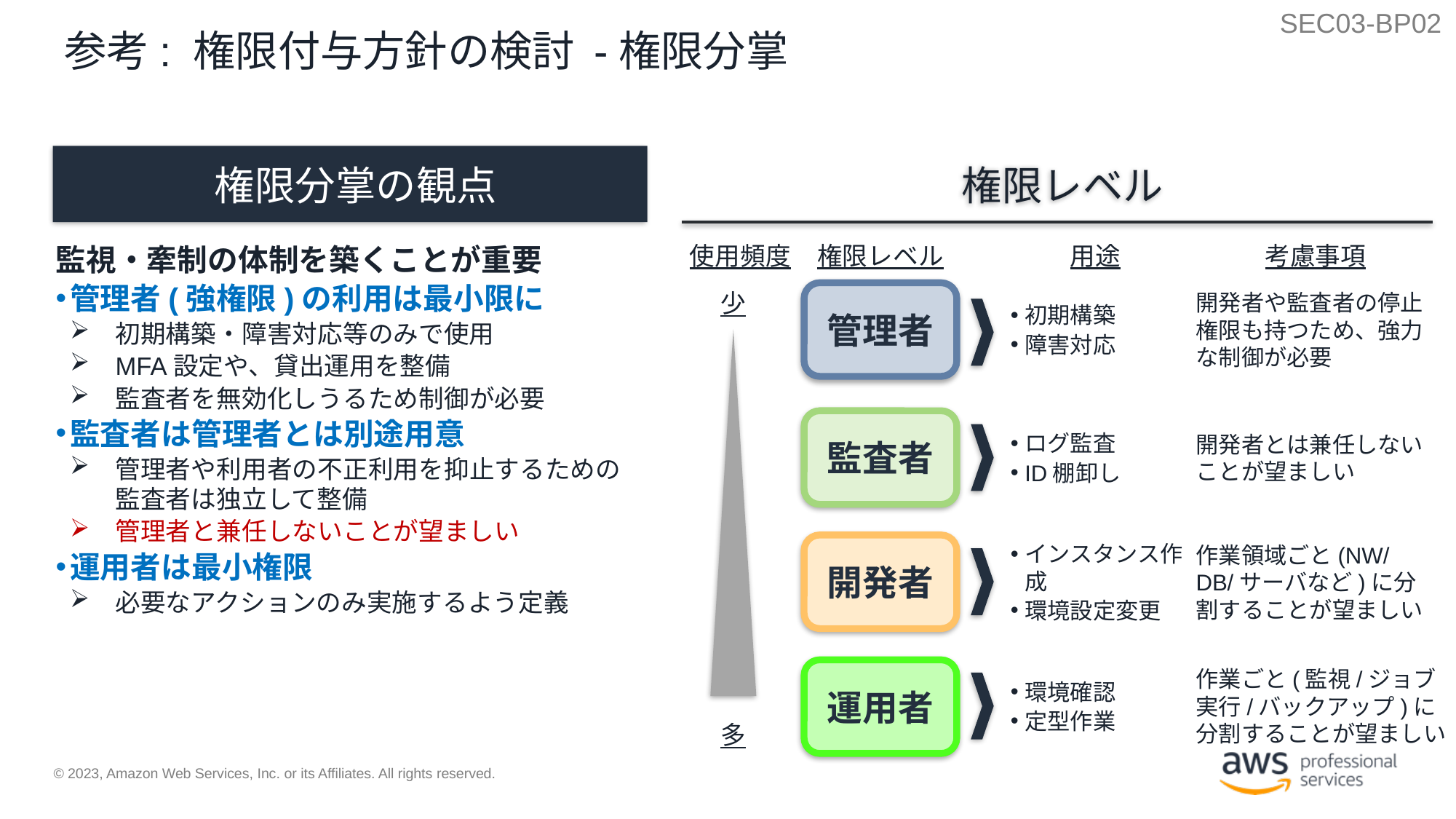

SEC03-BP02
# 参考: 権限付与方針の検討 -権限分掌
権限分掌の観点
権限レベル
監視・牽制の体制を築くことが重要
管理者(強権限)の利用は最小限に
初期構築・障害対応等のみで使用
MFA設定や、貸出運用を整備
監査者を無効化しうるため制御が必要
監査者は管理者とは別途用意
管理者や利用者の不正利用を抑止するための監査者は独立して整備
管理者と兼任しないことが望ましい
運用者は最小権限
必要なアクションのみ実施するよう定義
使用頻度
権限レベル
用途
考慮事項
管理者
初期構築
障害対応
開発者や監査者の停止権限も持つため、強力な制御が必要
少

監査者
ログ監査
ID棚卸し
開発者とは兼任しないことが望ましい

開発者
インスタンス作成
環境設定変更
作業領域ごと(NW/DB/サーバなど)に分割することが望ましい

環境確認
定型作業
作業ごと(監視/ジョブ実行/バックアップ)に分割することが望ましい
運用者

多